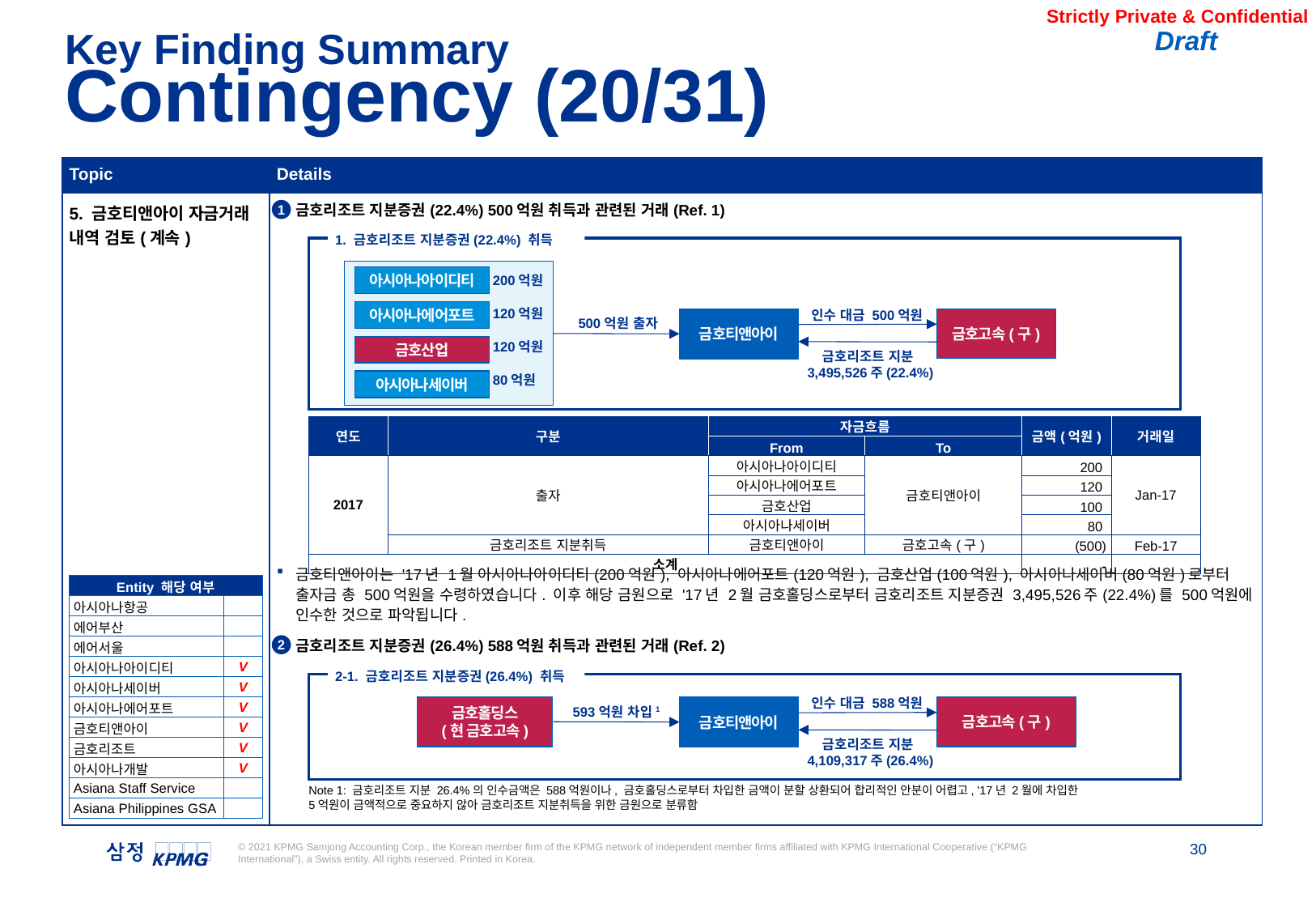

Key Finding Summary
Contingency (20/31)
| Topic | Details |
| --- | --- |
| 5. 금호티앤아이 자금거래 내역 검토(계속) | 금호리조트 지분증권(22.4%) 500억원 취득과 관련된 거래(Ref. 1) 금호티앤아이는 '17년 1월 아시아나아이디티(200억원), 아시아나에어포트(120억원), 금호산업(100억원), 아시아나세이버(80억원)로부터 출자금 총 500억원을 수령하였습니다. 이후 해당 금원으로 '17년 2월 금호홀딩스로부터 금호리조트 지분증권 3,495,526주(22.4%)를 500억원에 인수한 것으로 파악됩니다. 금호리조트 지분증권(26.4%) 588억원 취득과 관련된 거래(Ref. 2) |
1
1. 금호리조트 지분증권(22.4%) 취득

| 200억원 |
| --- |
| 120억원 |
| 120억원 |
| 80억원 |

아시아나아이디티
인수 대금 500억원
아시아나에어포트
500억원 출자
금호고속(구)
금호티앤아이
금호산업
   금호리조트 지분 3,495,526주(22.4%)
아시아나세이버
| 연도 | 구분 | 자금흐름 |  | 금액(억원) | 거래일 |
| --- | --- | --- | --- | --- | --- |
|  |  | From | To |  |  |
| 2017 | 출자 | 아시아나아이디티 | 금호티앤아이 | 200 | Jan-17 |
|  |  | 아시아나에어포트 |  | 120 |  |
|  |  | 금호산업 |  | 100 |  |
|  |  | 아시아나세이버 |  | 80 |  |
|  | 금호리조트 지분취득 | 금호티앤아이 | 금호고속(구) | (500) | Feb-17 |
| 소계 |  |  |  | - |  |
| Entity 해당 여부 |  |
| --- | --- |
| 아시아나항공 |  |
| 에어부산 |  |
| 에어서울 |  |
| 아시아나아이디티 | V |
| 아시아나세이버 | V |
| 아시아나에어포트 | V |
| 금호티앤아이 | V |
| 금호리조트 | V |
| 아시아나개발 | V |
| Asiana Staff Service |  |
| Asiana Philippines GSA |  |
2
2-1. 금호리조트 지분증권(26.4%) 취득

인수 대금 588억원
593억원 차입1
금호고속(구)
금호홀딩스
(현 금호고속)
금호티앤아이
   금호리조트 지분 4,109,317주(26.4%)
Note 1: 금호리조트 지분 26.4%의 인수금액은 588억원이나, 금호홀딩스로부터 차입한 금액이 분할 상환되어 합리적인 안분이 어렵고, '17년 2월에 차입한
5억원이 금액적으로 중요하지 않아 금호리조트 지분취득을 위한 금원으로 분류함